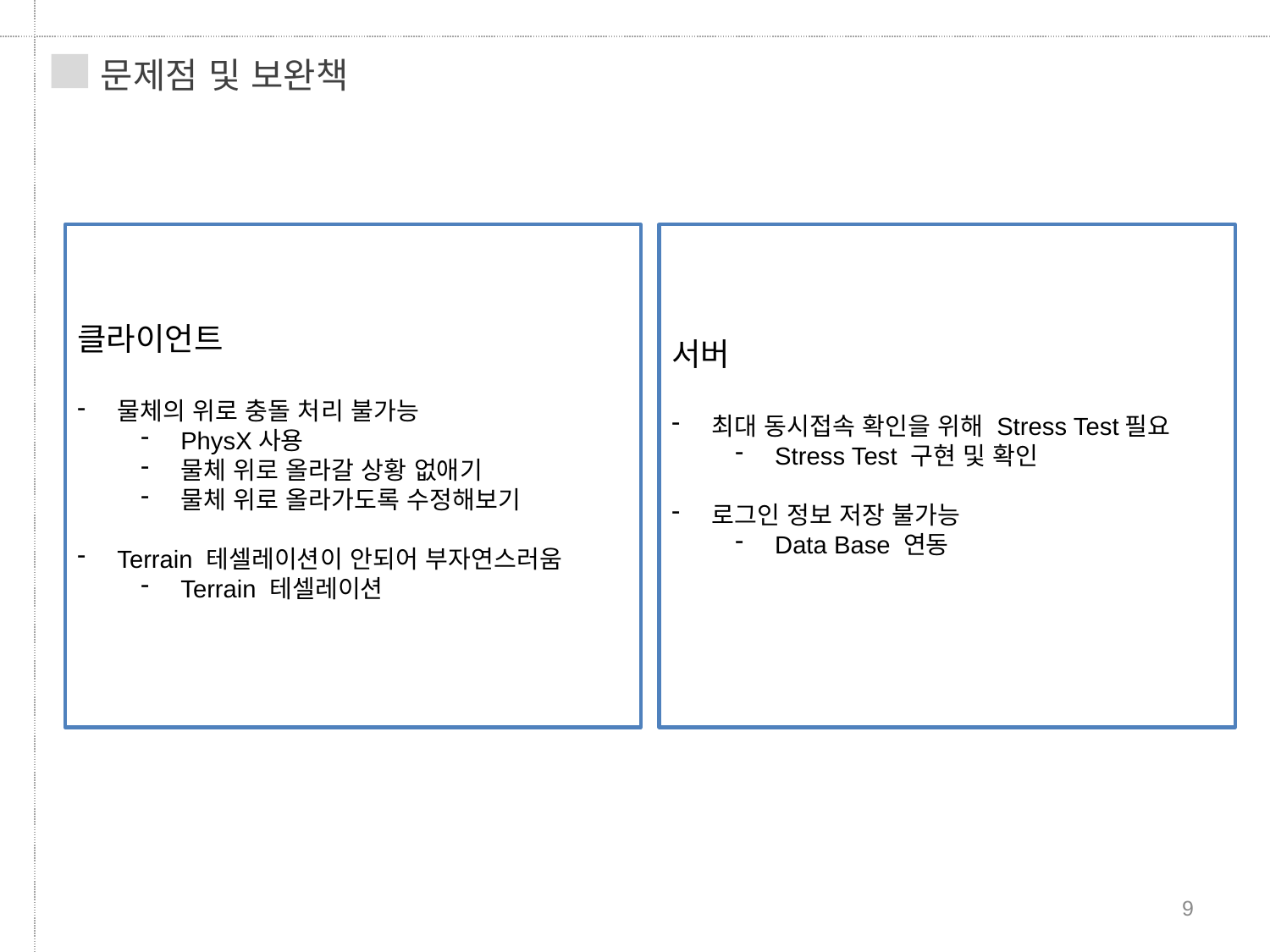

문제점 및 보완책

클라이언트

물체의 위로 충돌 처리 불가능
PhysX사용
물체 위로 올라갈 상황 없애기
물체 위로 올라가도록 수정해보기

Terrain 테셀레이션이 안되어 부자연스러움
Terrain 테셀레이션

서버

최대 동시접속 확인을 위해 Stress Test필요
Stress Test 구현 및 확인

로그인 정보 저장 불가능
Data Base 연동

9